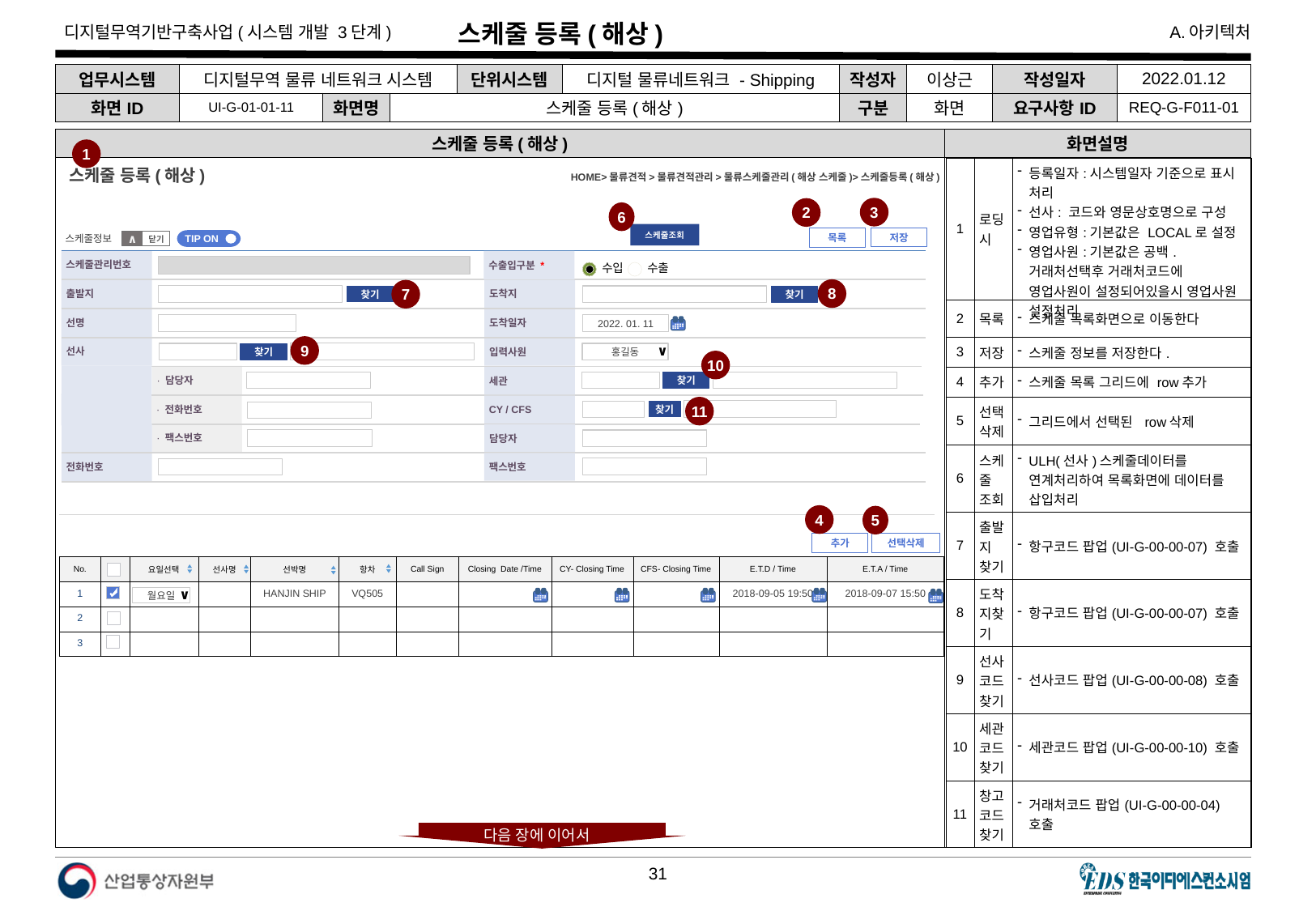

# 스케줄 등록(해상)
| 업무시스템 | 디지털무역 물류 네트워크 시스템 |  |  | 단위시스템 | 디지털 물류네트워크 - Shipping | 작성자 | 이상근 | 작성일자 | 2022.01.12 |
| --- | --- | --- | --- | --- | --- | --- | --- | --- | --- |
| 화면ID | UI-G-01-01-11 | 화면명 | 스케줄 등록(해상) |  |  | 구분 | 화면 | 요구사항ID | REQ-G-F011-01 |
스케줄 등록(해상)

화면설명
1

| 1 | 로딩시 | 등록일자:시스템일자 기준으로 표시 처리 선사: 코드와 영문상호명으로 구성 영업유형:기본값은 LOCAL로 설정 영업사원:기본값은 공백. 거래처선택후 거래처코드에 영업사원이 설정되어있을시 영업사원 설정처리 |
| --- | --- | --- |
| 2 | 목록 | 스케줄 목록화면으로 이동한다 |
| 3 | 저장 | 스케줄 정보를 저장한다. |
| 4 | 추가 | 스케줄 목록 그리드에 row추가 |
| 5 | 선택삭제 | 그리드에서 선택된 row삭제 |
| 6 | 스케줄 조회 | ULH(선사)스케줄데이터를 연계처리하여 목록화면에 데이터를 삽입처리 |
| 7 | 출발지 찾기 | 항구코드 팝업(UI-G-00-00-07) 호출 |
| 8 | 도착지찾기 | 항구코드 팝업(UI-G-00-00-07) 호출 |
| 9 | 선사코드 찾기 | 선사코드 팝업(UI-G-00-00-08) 호출 |
| 10 | 세관코드 찾기 | 세관코드 팝업(UI-G-00-00-10) 호출 |
| 11 | 창고코드 찾기 | 거래처코드 팝업(UI-G-00-00-04) 호출 |
HOME>물류견적>물류견적관리>물류스케줄관리(해상 스케줄)>스케줄등록(해상)
스케줄 등록(해상)
3
2
6
스케줄조회
스케줄정보
저장
목록
TIP ON

닫기
∧
스케줄관리번호
수출입구분 *
수입
수출

출발지
도착지
8
7

찾기

찾기
선명
도착일자

2022. 01. 11

9
선사
입력사원

찾기

홍길동
∨
10

· 담당자
세관

찾기

· 전화번호
CY / CFS
11

찾기

· 팩스번호
담당자

전화번호
팩스번호

4
5
추가
선택삭제
| No. |  | 요일선택 | 선사명 | 선박명 | 항차 | Call Sign | Closing Date /Time | CY- Closing Time | CFS- Closing Time | E.T.D / Time | E.T.A / Time |
| --- | --- | --- | --- | --- | --- | --- | --- | --- | --- | --- | --- |
| 1 |  |  |  | HANJIN SHIP | VQ505 |  |  |  |  | 2018-09-05 19:50 | 2018-09-07 15:50 |
| 2 |  |  |  |  |  |  |  |  |  |  |  |
| 3 |  |  |  |  |  |  |  |  |  |  |  |

월요일
∨

다음 장에 이어서

다음 장에 이어서